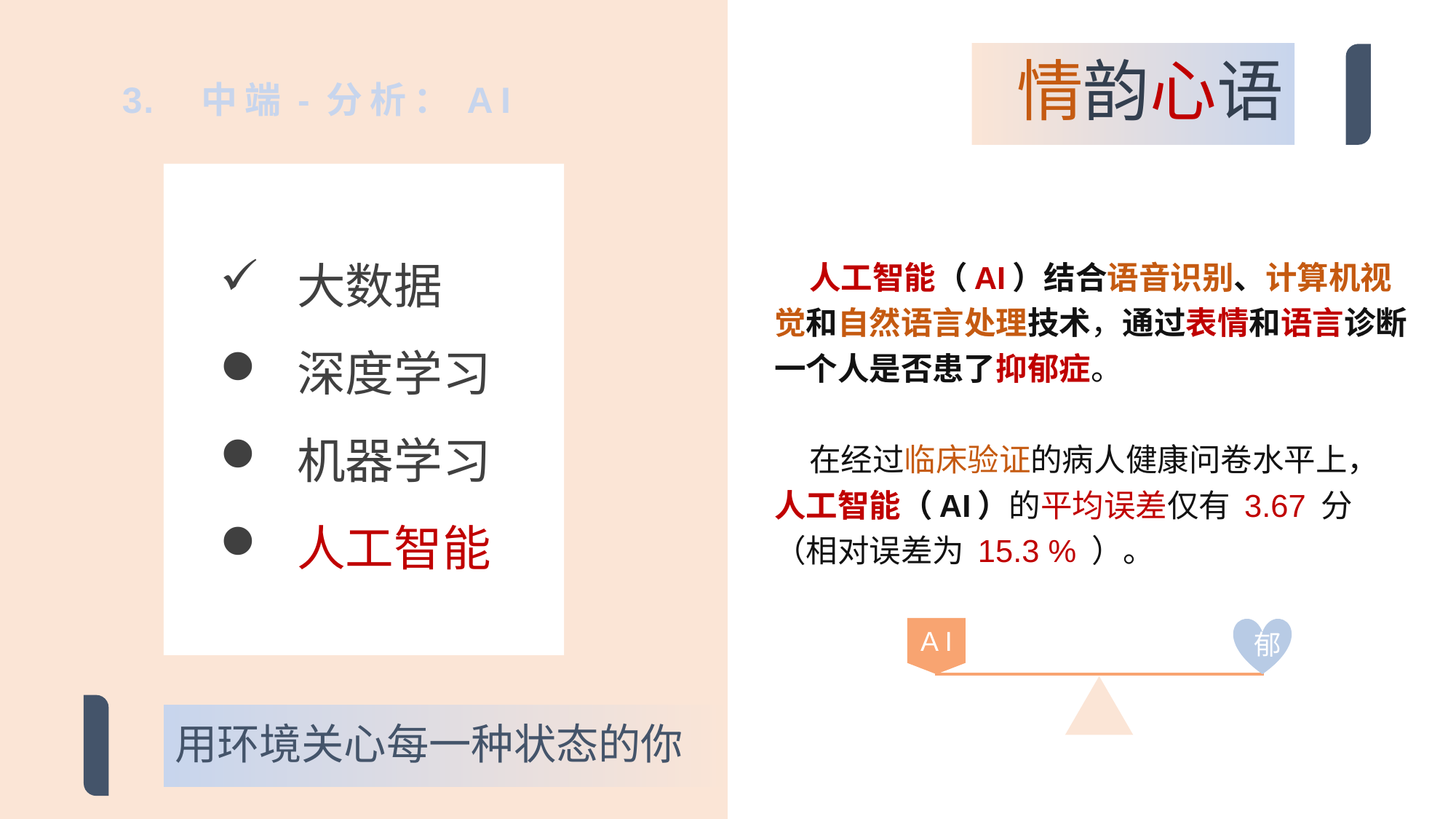

情韵心语

 中端-分析：AI

 大数据
 深度学习
 机器学习
 人工智能
    人工智能（AI）结合语音识别、计算机视觉和自然语言处理技术，通过表情和语言诊断一个人是否患了抑郁症。

    在经过临床验证的病人健康问卷水平上，人工智能（AI）的平均误差仅有 3.67 分（相对误差为 15.3 % ）。
A I
郁

用环境关心每一种状态的你